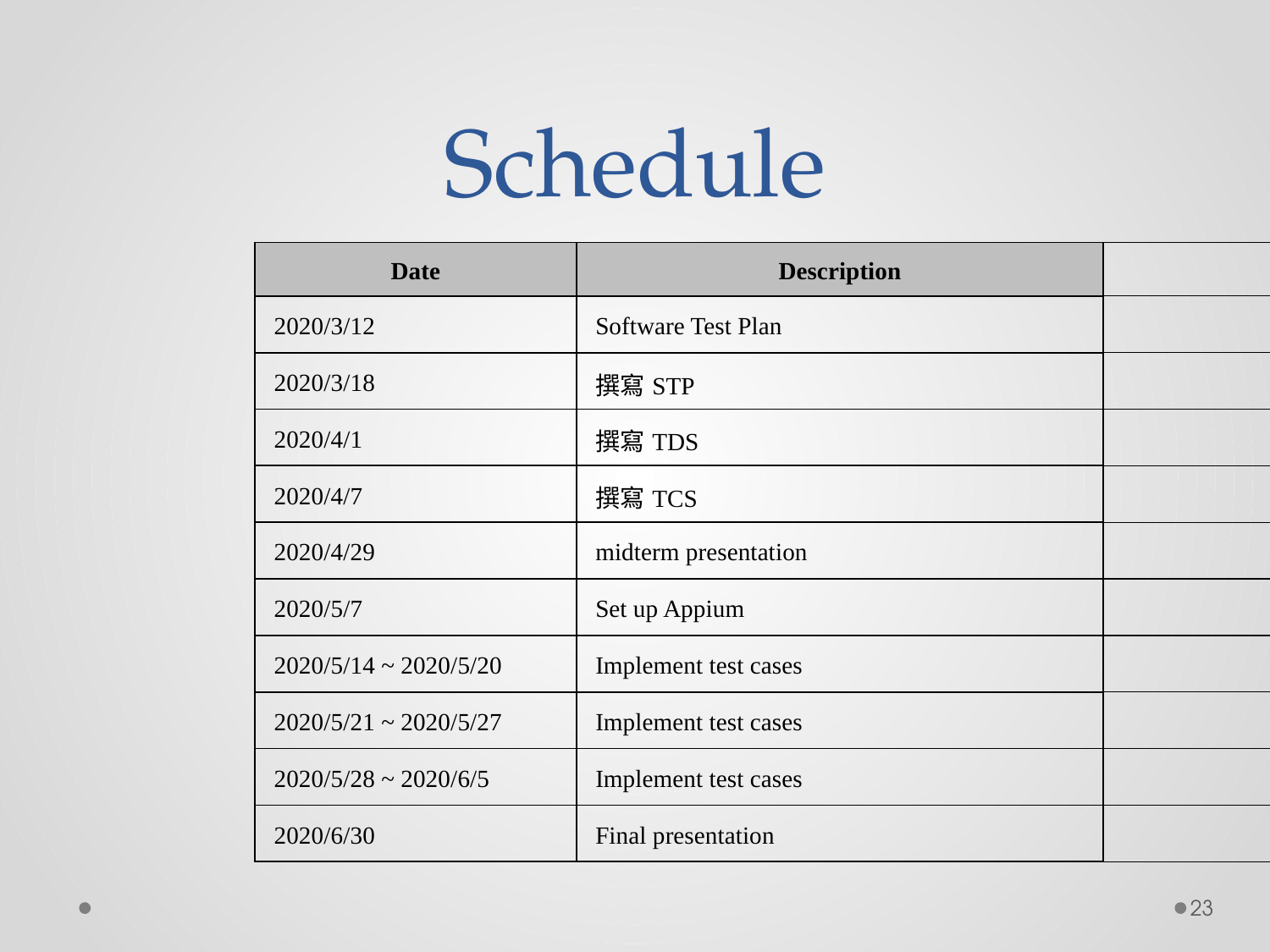

# Schedule
| Date | Description |  |  |
| --- | --- | --- | --- |
| 2020/3/12 | Software Test Plan |  |  |
| 2020/3/18 | 撰寫STP |  |  |
| 2020/4/1 | 撰寫TDS |  |  |
| 2020/4/7 | 撰寫TCS |  |  |
| 2020/4/29 | midterm presentation |  |  |
| 2020/5/7 | Set up Appium |  |  |
| 2020/5/14 ~ 2020/5/20 | Implement test cases |  |  |
| 2020/5/21 ~ 2020/5/27 | Implement test cases |  |  |
| 2020/5/28 ~ 2020/6/5 | Implement test cases |  |  |
| 2020/6/30 | Final presentation |  |  |
23